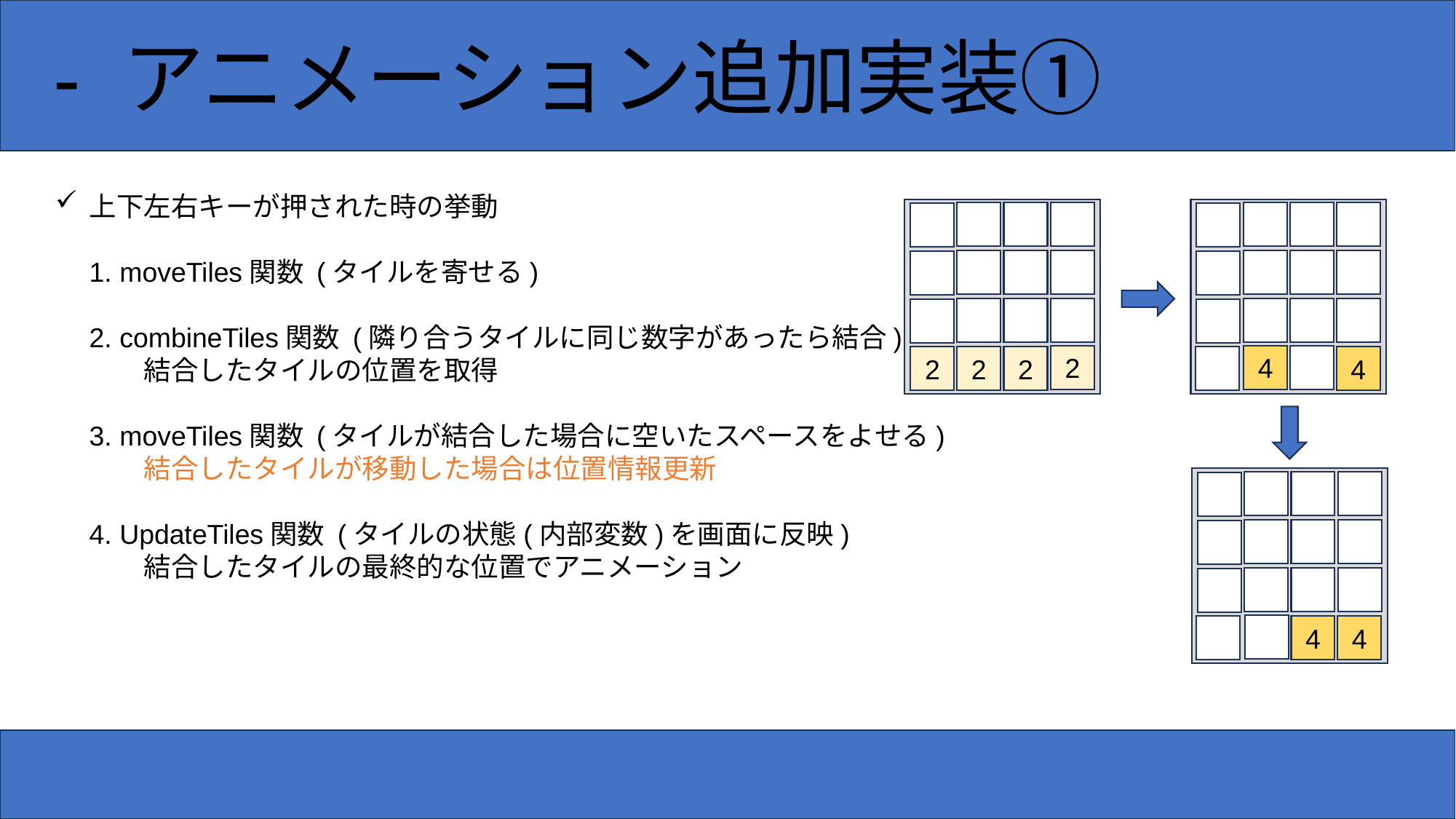

- アニメーション追加実装①
上下左右キーが押された時の挙動
1. moveTiles関数 (タイルを寄せる)
2. combineTiles関数 (隣り合うタイルに同じ数字があったら結合)
　　結合したタイルの位置を取得
3. moveTiles関数 (タイルが結合した場合に空いたスペースをよせる)
　　結合したタイルが移動した場合は位置情報更新
4. UpdateTiles関数 (タイルの状態(内部変数)を画面に反映)
　　結合したタイルの最終的な位置でアニメーション

2
4

2
2
2

4

4
4